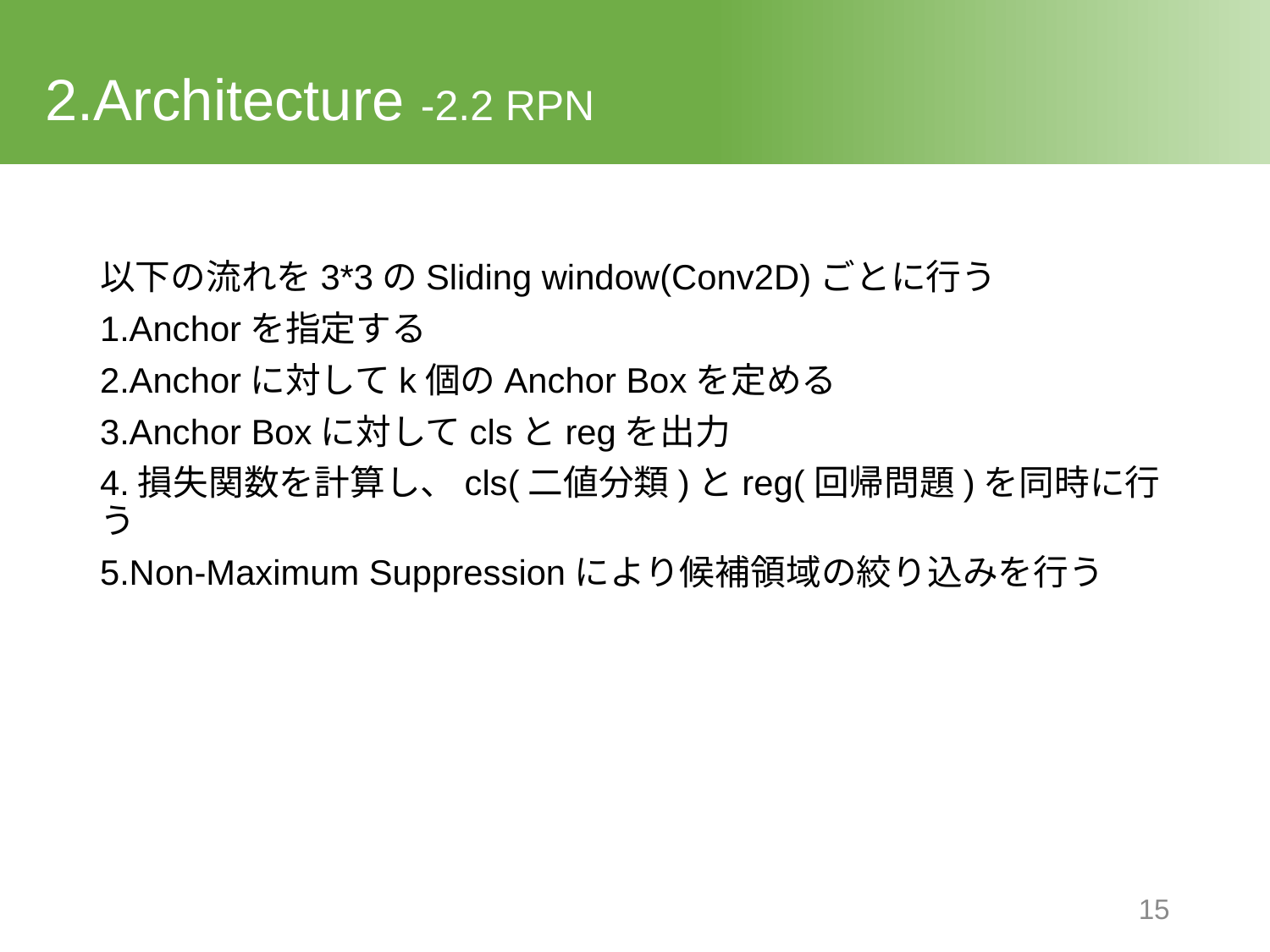

# 2.Architecture -2.2 RPN
以下の流れを3*3のSliding window(Conv2D)ごとに行う
1.Anchorを指定する
2.Anchorに対してk個のAnchor Boxを定める
3.Anchor Boxに対してclsとregを出力
4.損失関数を計算し、cls(二値分類)とreg(回帰問題)を同時に行う
5.Non-Maximum Suppressionにより候補領域の絞り込みを行う
15